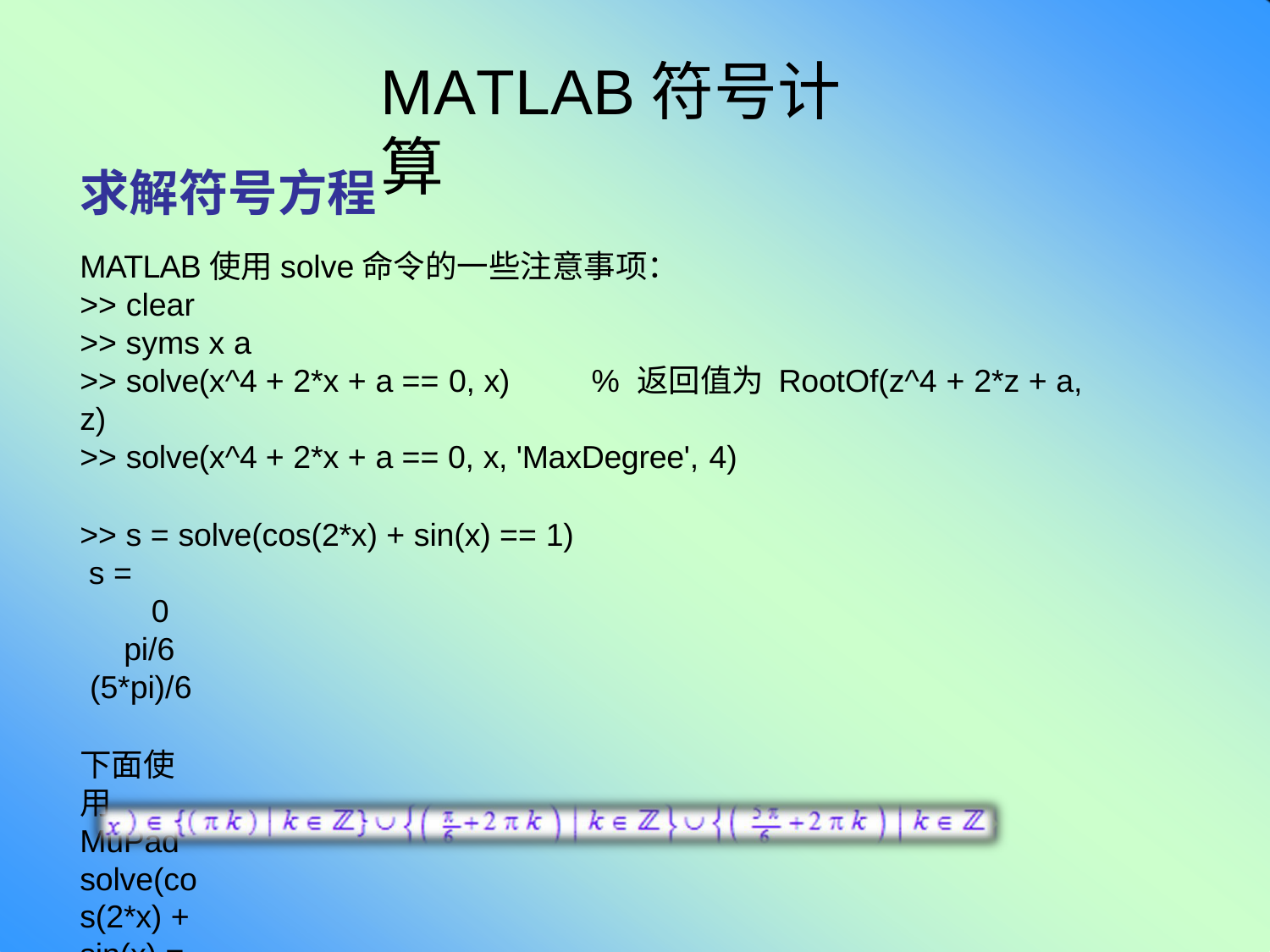

# MATLAB符号计算
求解符号方程
MATLAB使用solve命令的一些注意事项：
>> clear
>> syms x a
>> solve(x^4 + 2*x + a == 0, x)	% 返回值为 RootOf(z^4 + 2*z + a, z)
>> solve(x^4 + 2*x + a == 0, x, 'MaxDegree', 4)

>> s = solve(cos(2*x) + sin(x) == 1)  s =
0
pi/6
(5*pi)/6

下面使用MuPad
solve(cos(2*x) + sin(x) = 1)